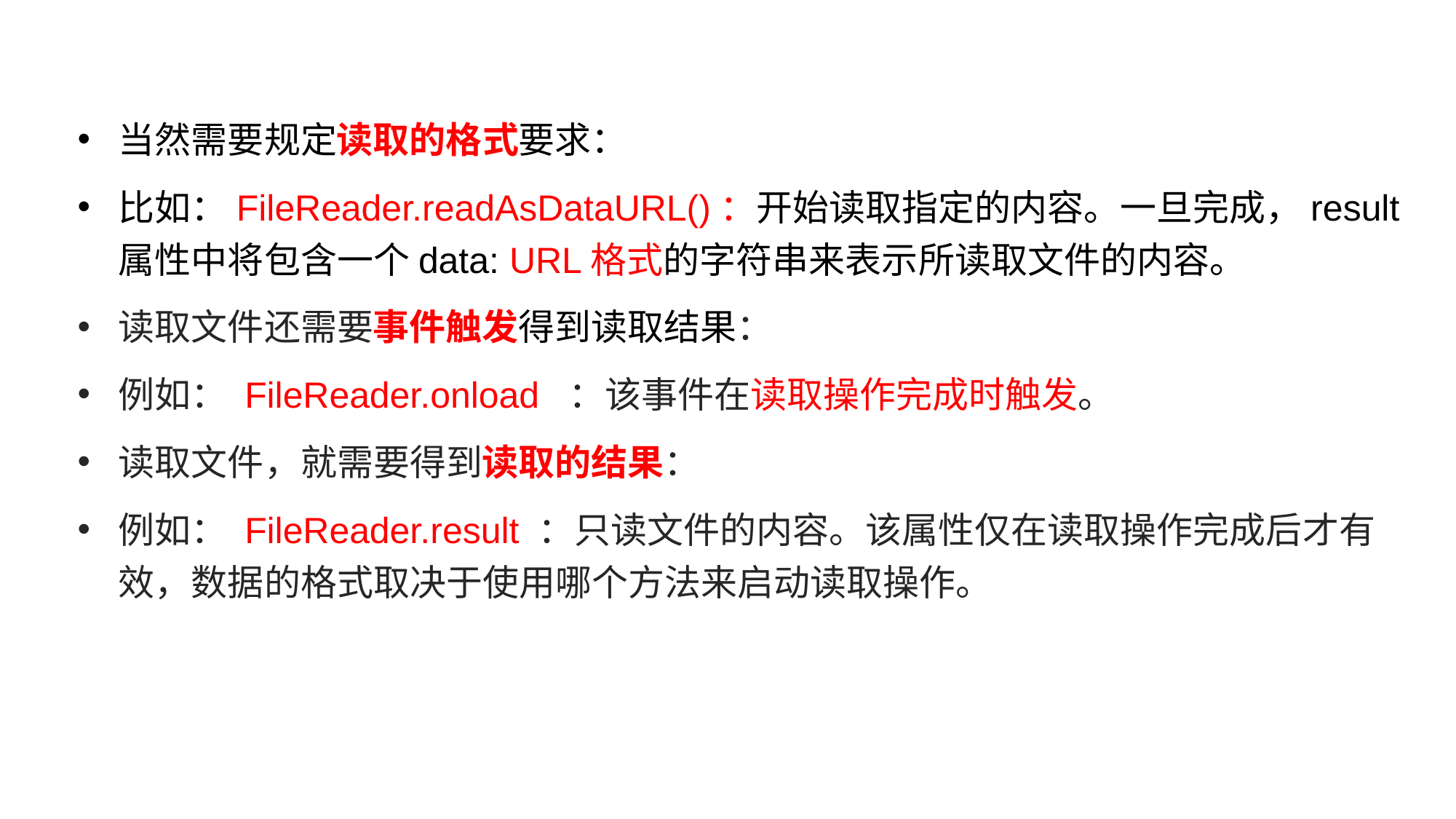

当然需要规定读取的格式要求：
比如：FileReader.readAsDataURL()：开始读取指定的内容。一旦完成，result属性中将包含一个data: URL格式的字符串来表示所读取文件的内容。
读取文件还需要事件触发得到读取结果：
例如： FileReader.onload  ：该事件在读取操作完成时触发。
读取文件，就需要得到读取的结果：
例如： FileReader.result ：只读文件的内容。该属性仅在读取操作完成后才有效，数据的格式取决于使用哪个方法来启动读取操作。